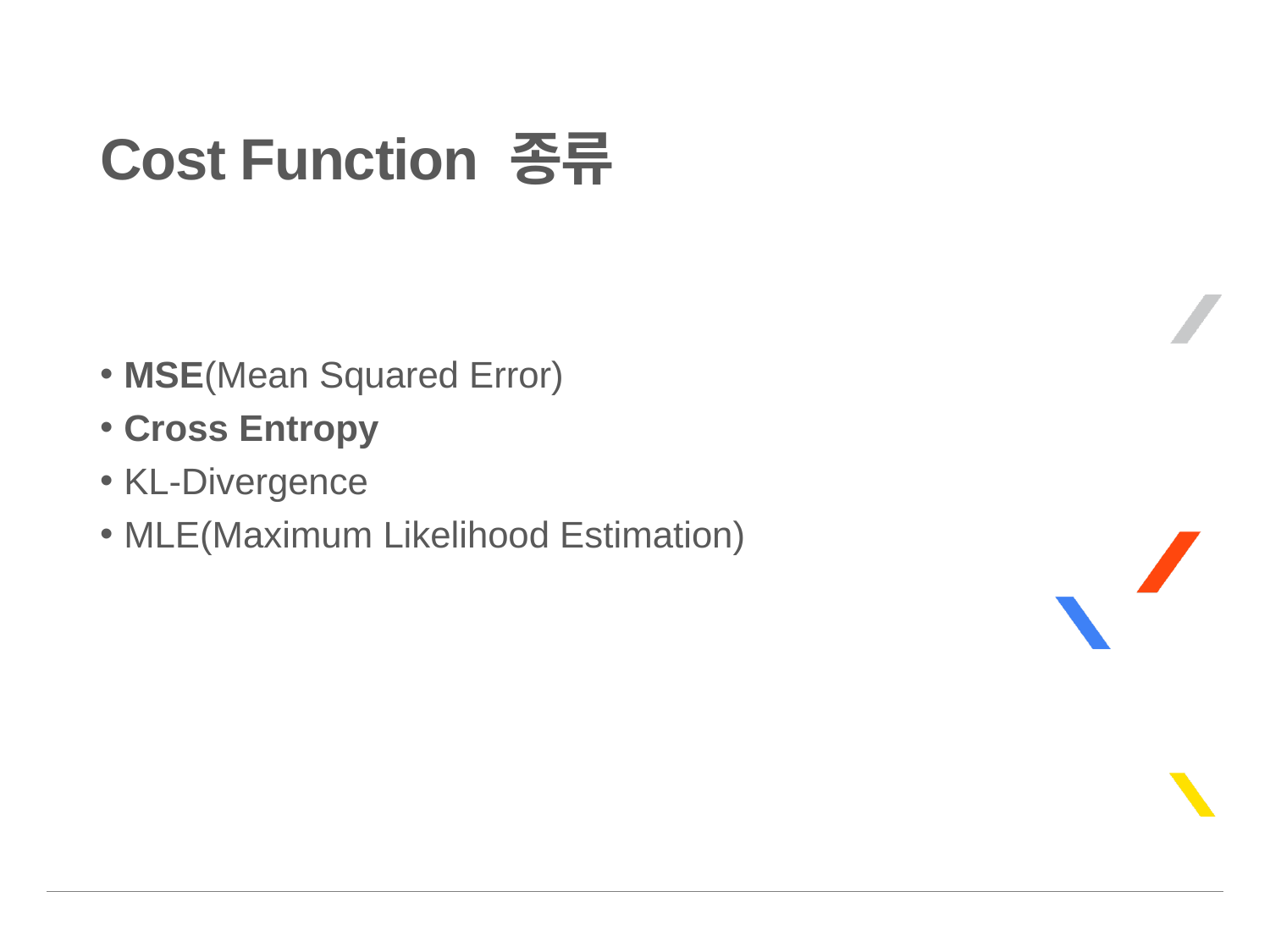

# Cost Function 종류

MSE(Mean Squared Error)
Cross Entropy
KL-Divergence
MLE(Maximum Likelihood Estimation)